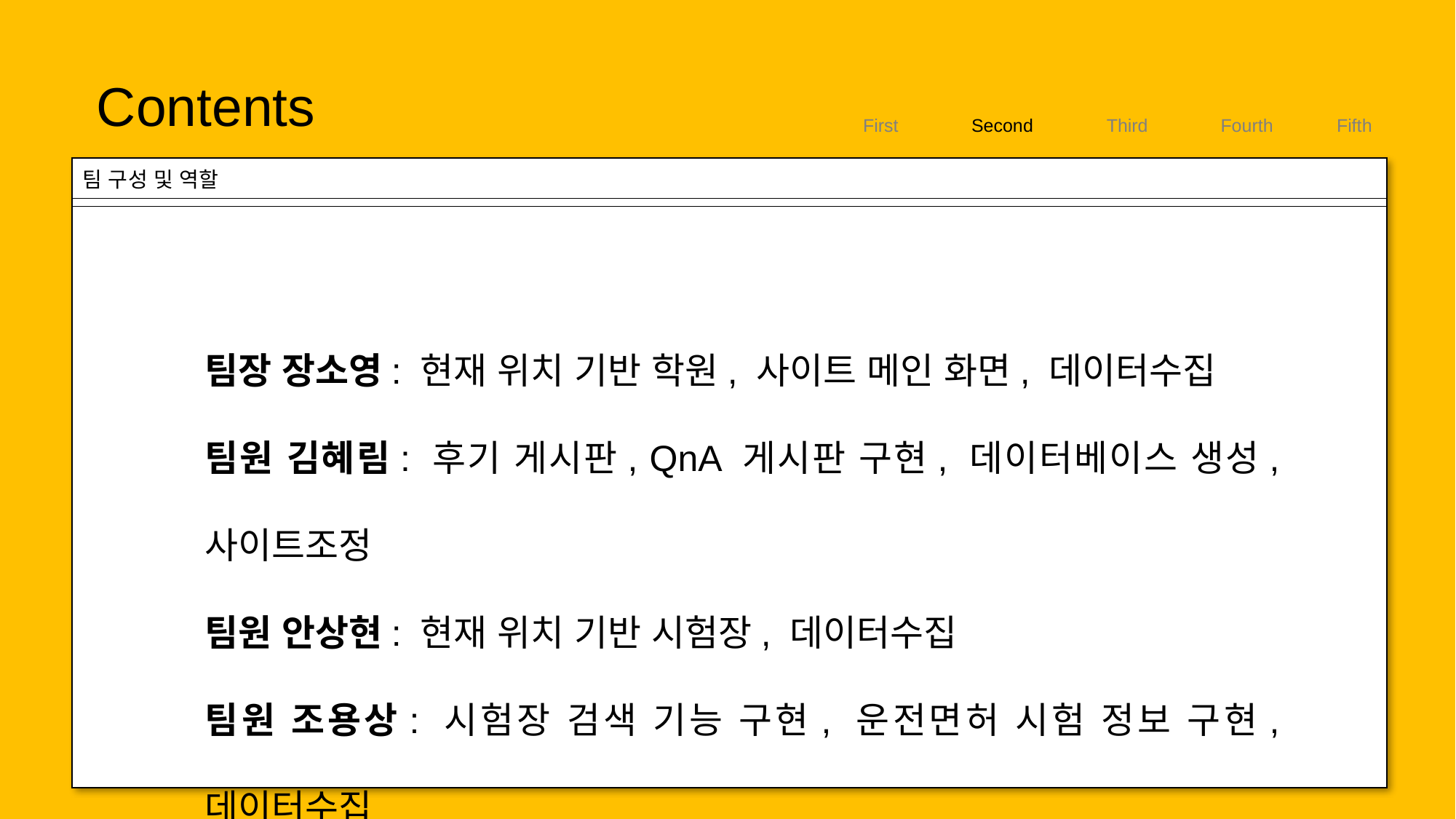

Contents
First
Second
Third
Fourth

Fifth

팀 구성 및 역할
팀장 장소영: 현재 위치 기반 학원, 사이트 메인 화면, 데이터수집
팀원 김혜림: 후기 게시판, QnA 게시판 구현, 데이터베이스 생성, 사이트조정
팀원 안상현: 현재 위치 기반 시험장, 데이터수집
팀원 조용상: 시험장 검색 기능 구현, 운전면허 시험 정보 구현, 데이터수집